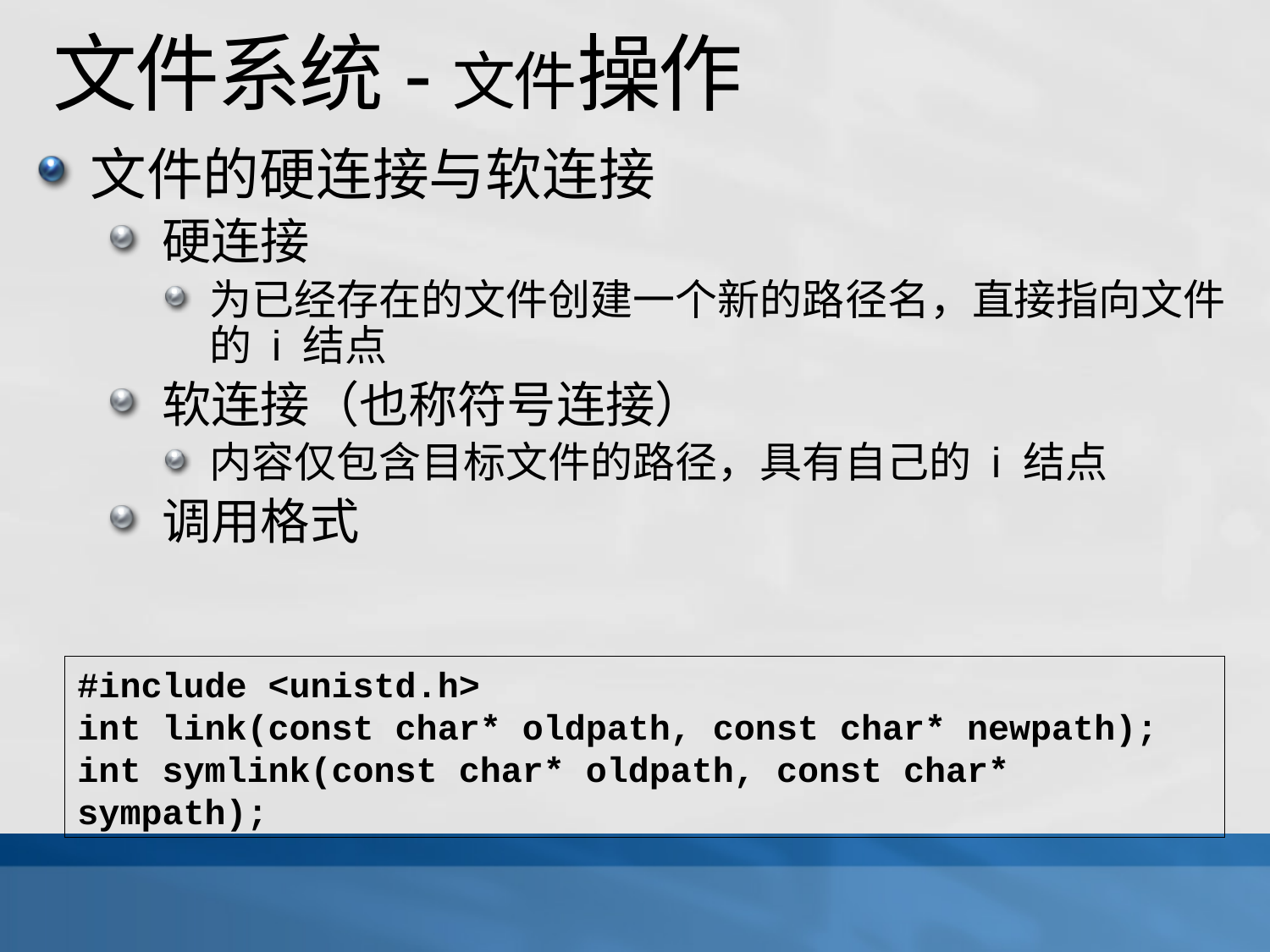

# 文件系统-文件操作
文件的硬连接与软连接
硬连接
为已经存在的文件创建一个新的路径名，直接指向文件的 i 结点
软连接（也称符号连接）
内容仅包含目标文件的路径，具有自己的 i 结点
调用格式

#include <unistd.h>
int link(const char* oldpath, const char* newpath);
int symlink(const char* oldpath, const char* sympath);